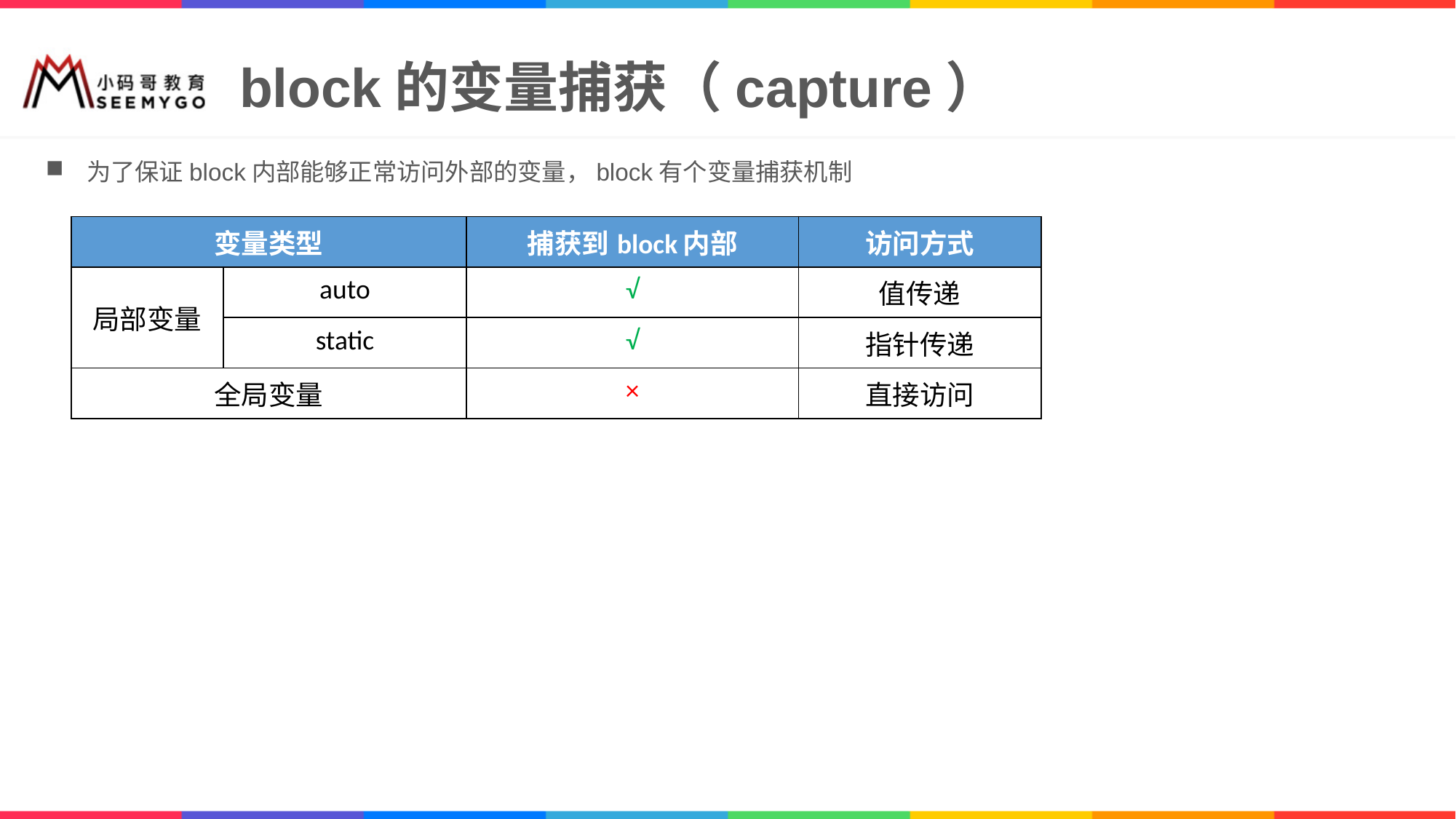

# block的变量捕获（capture）
为了保证block内部能够正常访问外部的变量，block有个变量捕获机制
| 变量类型 |  | 捕获到block内部 | 访问方式 |
| --- | --- | --- | --- |
| 局部变量 | auto | √ | 值传递 |
|  | static | √ | 指针传递 |
| 全局变量 |  | × | 直接访问 |